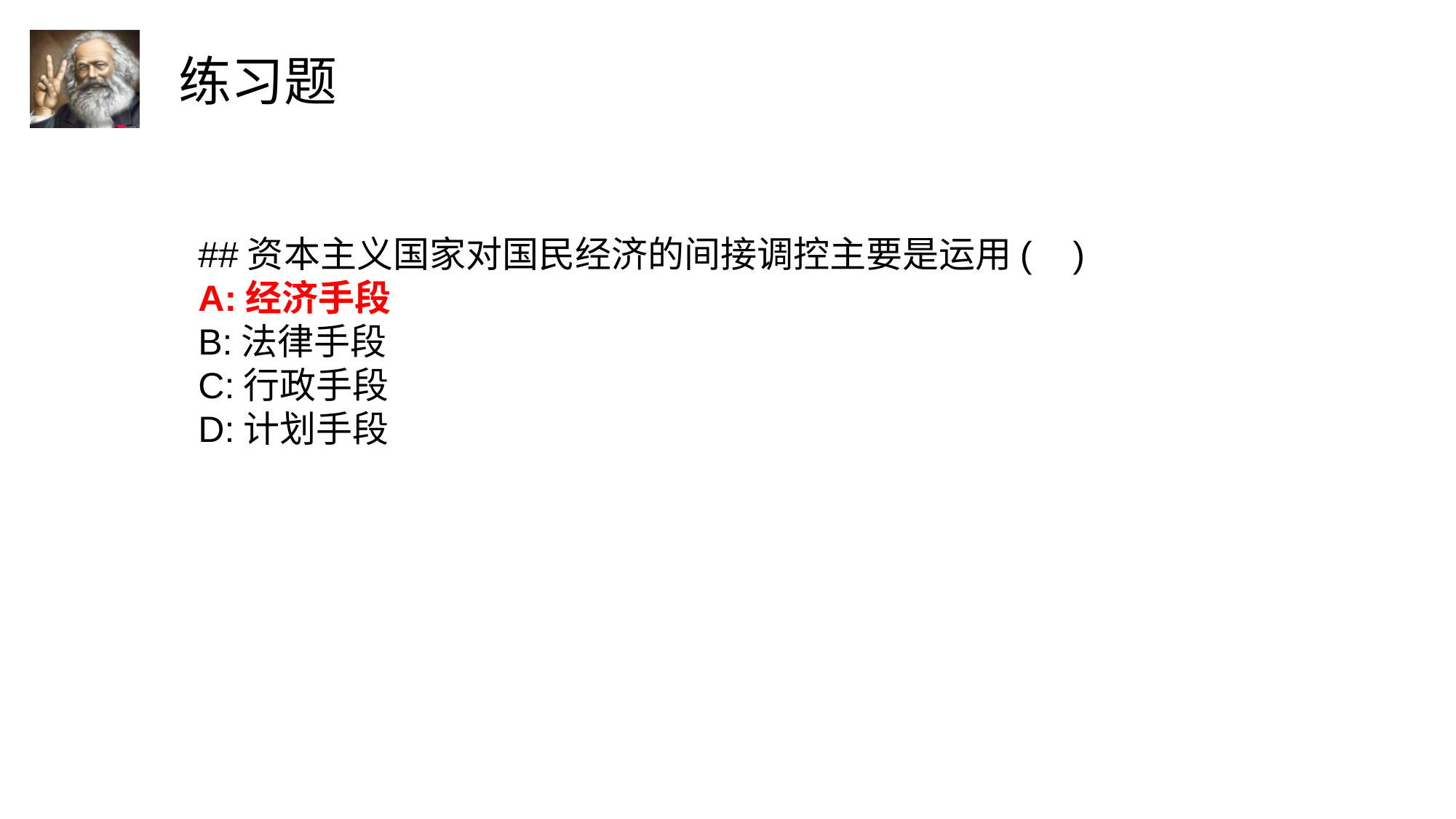

##资本主义国家对国民经济的间接调控主要是运用(    )
A:经济手段
B:法律手段
C:行政手段
D:计划手段